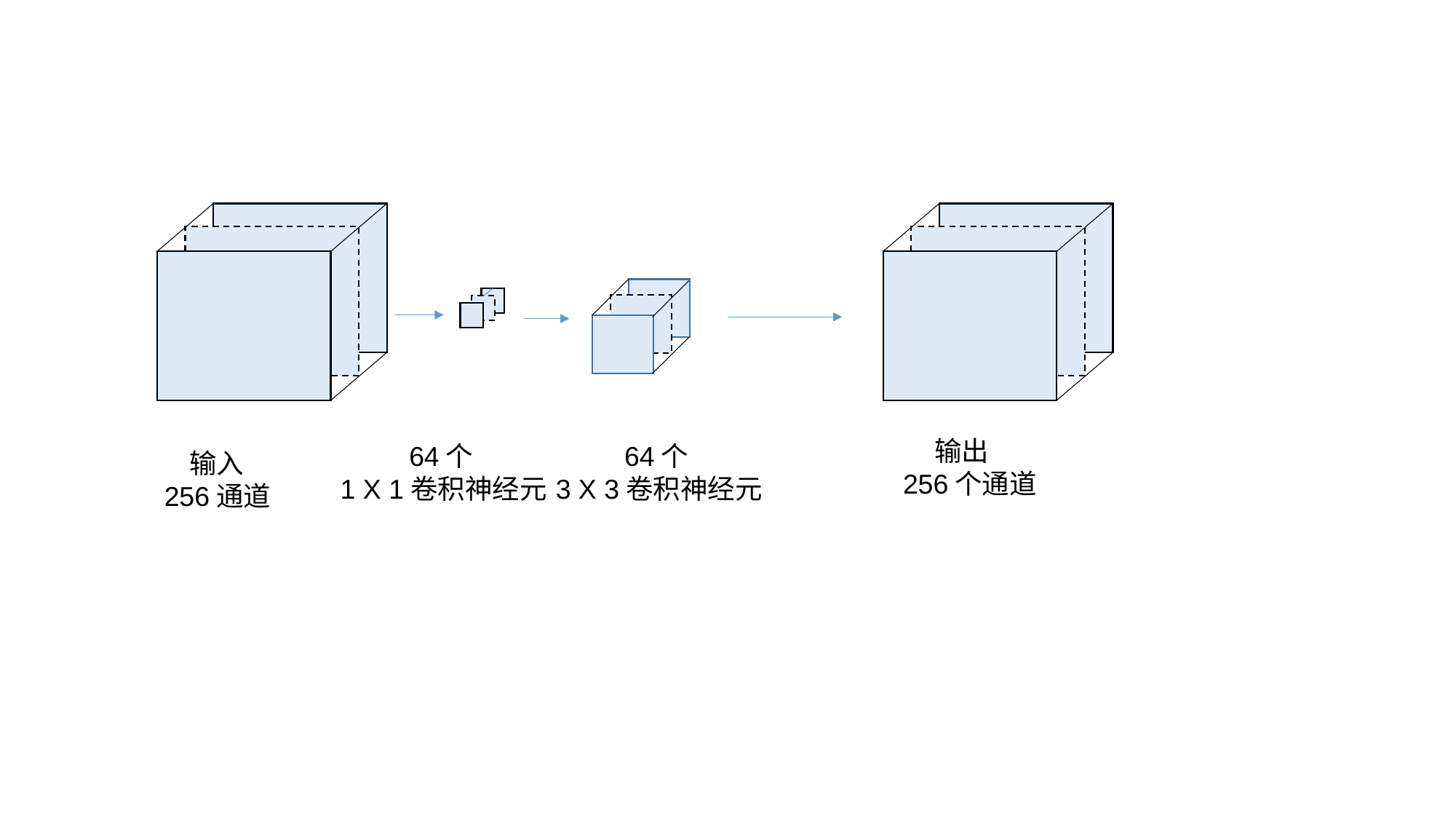

输出
256个通道
         64个
3 X 3卷积神经元
         64个
1 X 1卷积神经元
   输入
256通道